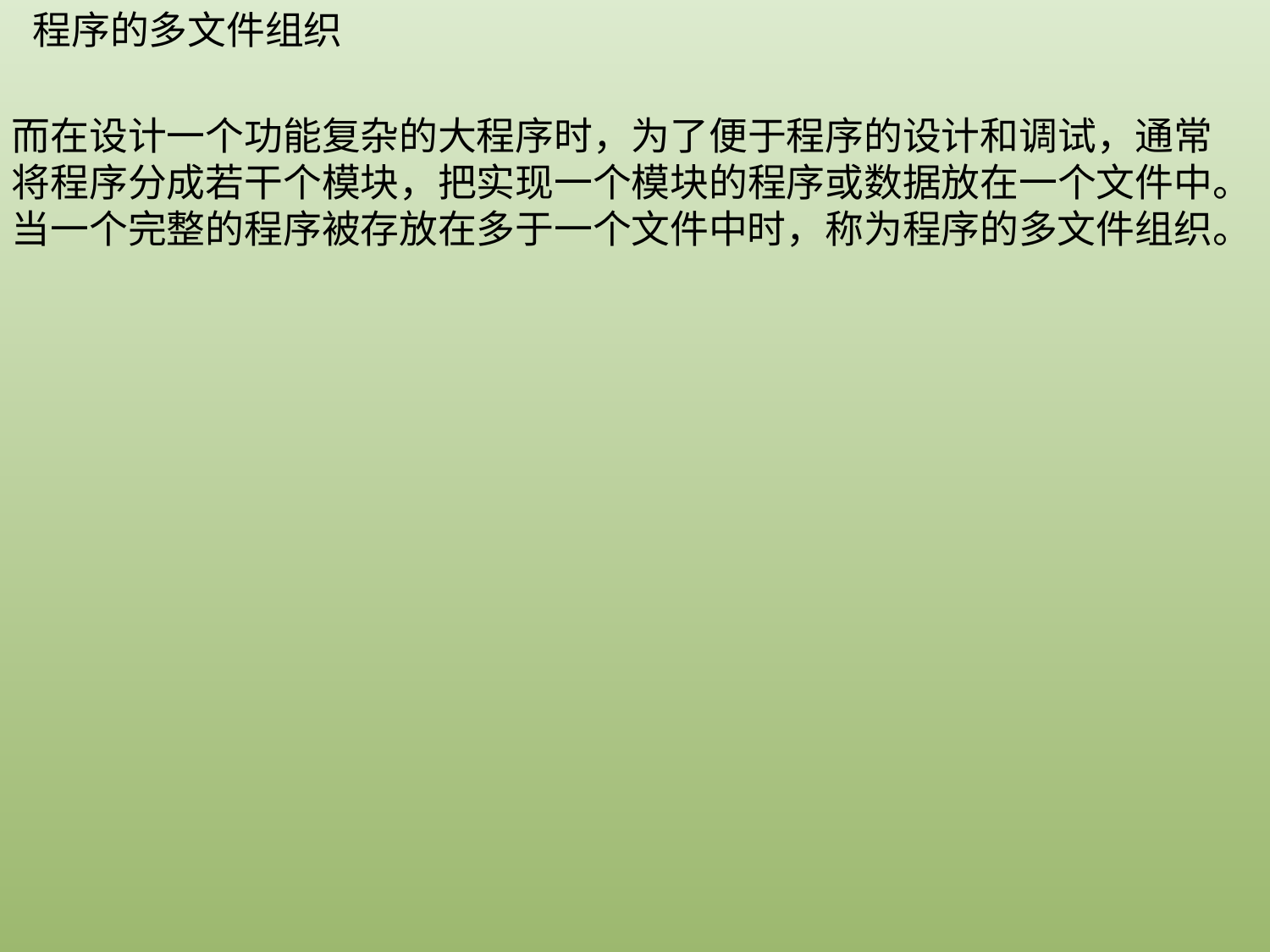

程序的多文件组织
而在设计一个功能复杂的大程序时，为了便于程序的设计和调试，通常将程序分成若干个模块，把实现一个模块的程序或数据放在一个文件中。当一个完整的程序被存放在多于一个文件中时，称为程序的多文件组织。
276